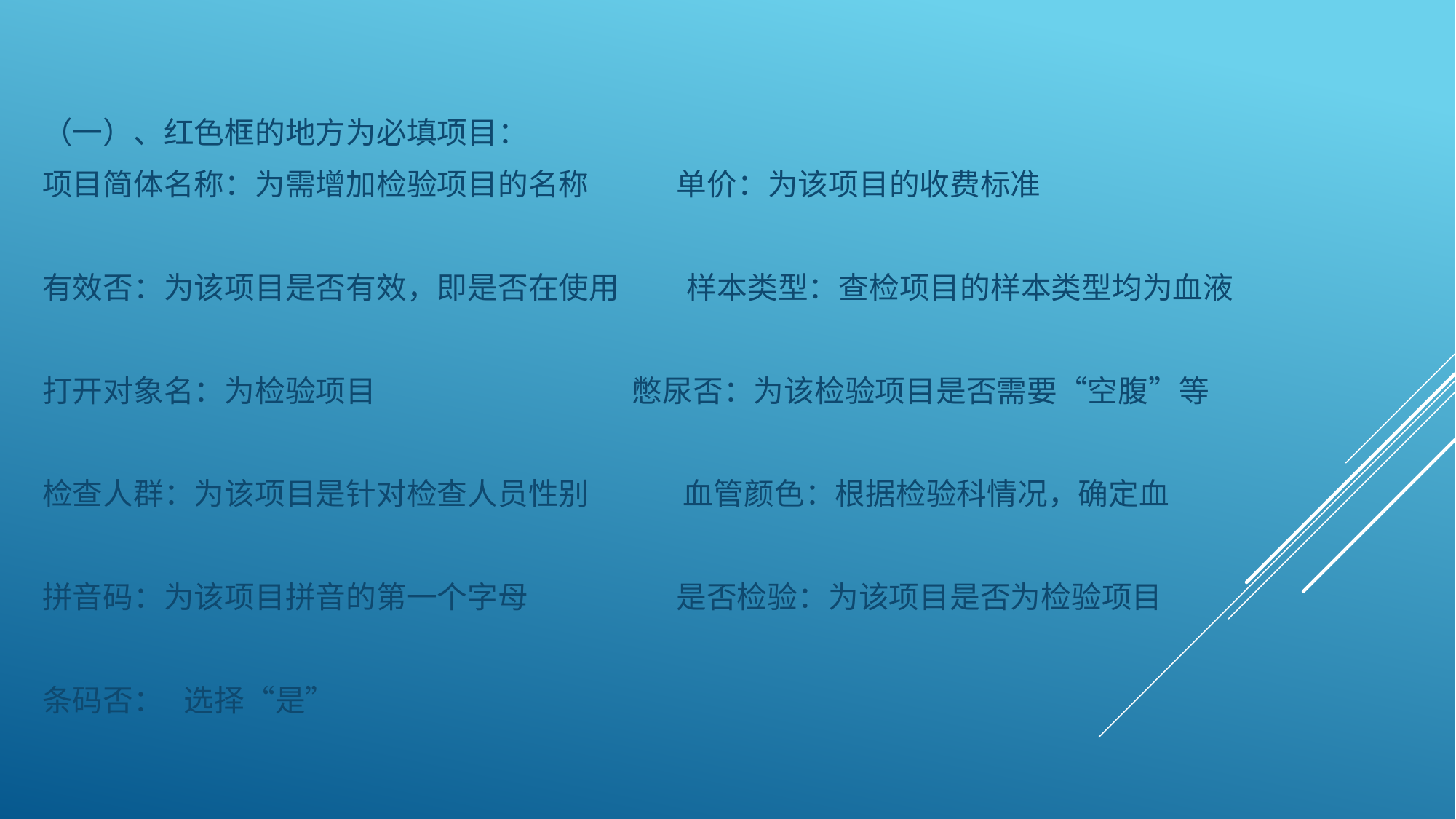

（一）、红色框的地方为必填项目：
项目简体名称：为需增加检验项目的名称             单价：为该项目的收费标准

有效否：为该项目是否有效，即是否在使用          样本类型：查检项目的样本类型均为血液

打开对象名：为检验项目                                      憋尿否：为该检验项目是否需要“空腹”等

检查人群：为该项目是针对检查人员性别              血管颜色：根据检验科情况，确定血

拼音码：为该项目拼音的第一个字母                      是否检验：为该项目是否为检验项目

条码否：   选择“是”